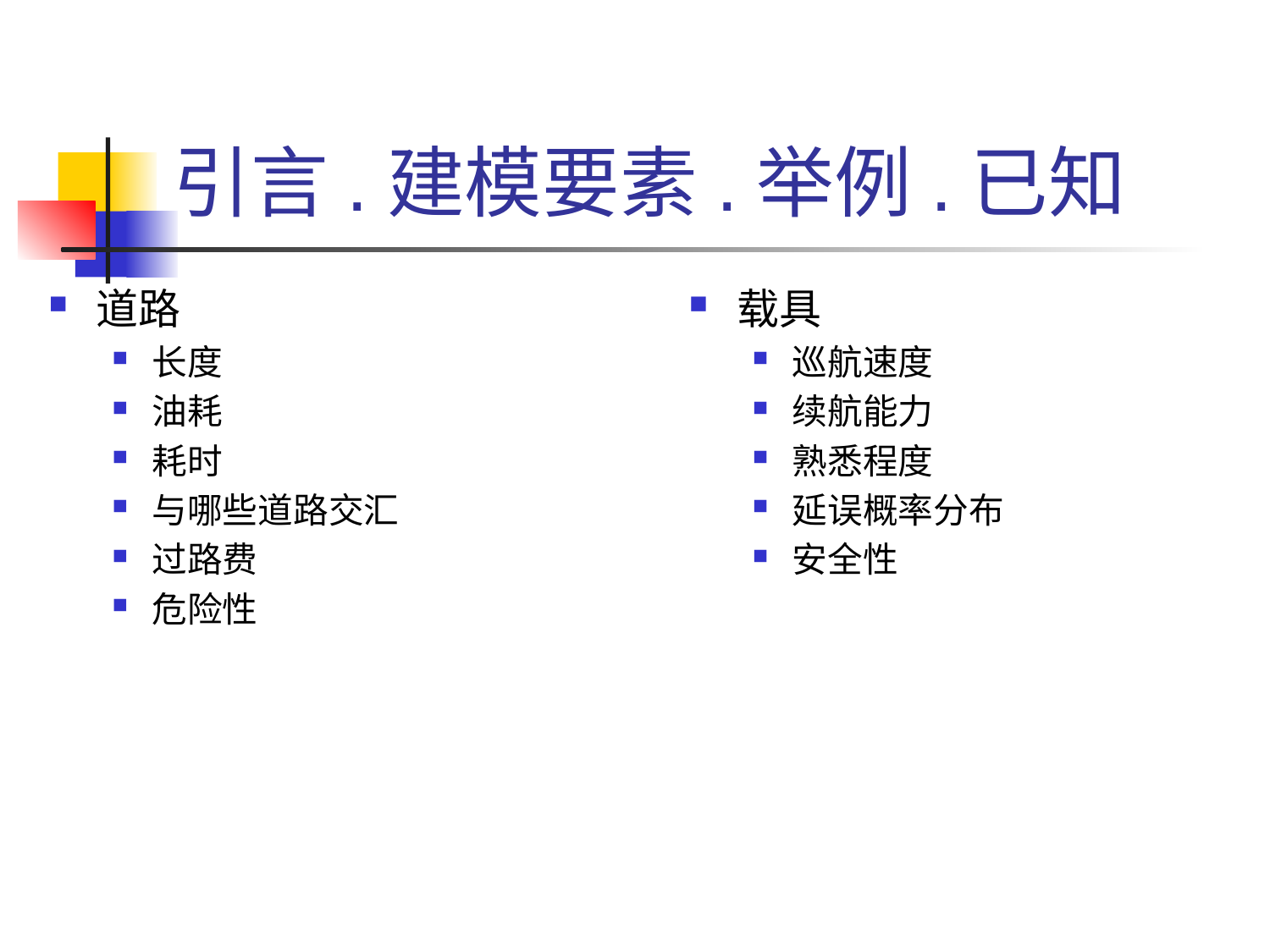

# 引言.建模要素.举例.已知
载具
巡航速度
续航能力
熟悉程度
延误概率分布
安全性
道路
长度
油耗
耗时
与哪些道路交汇
过路费
危险性